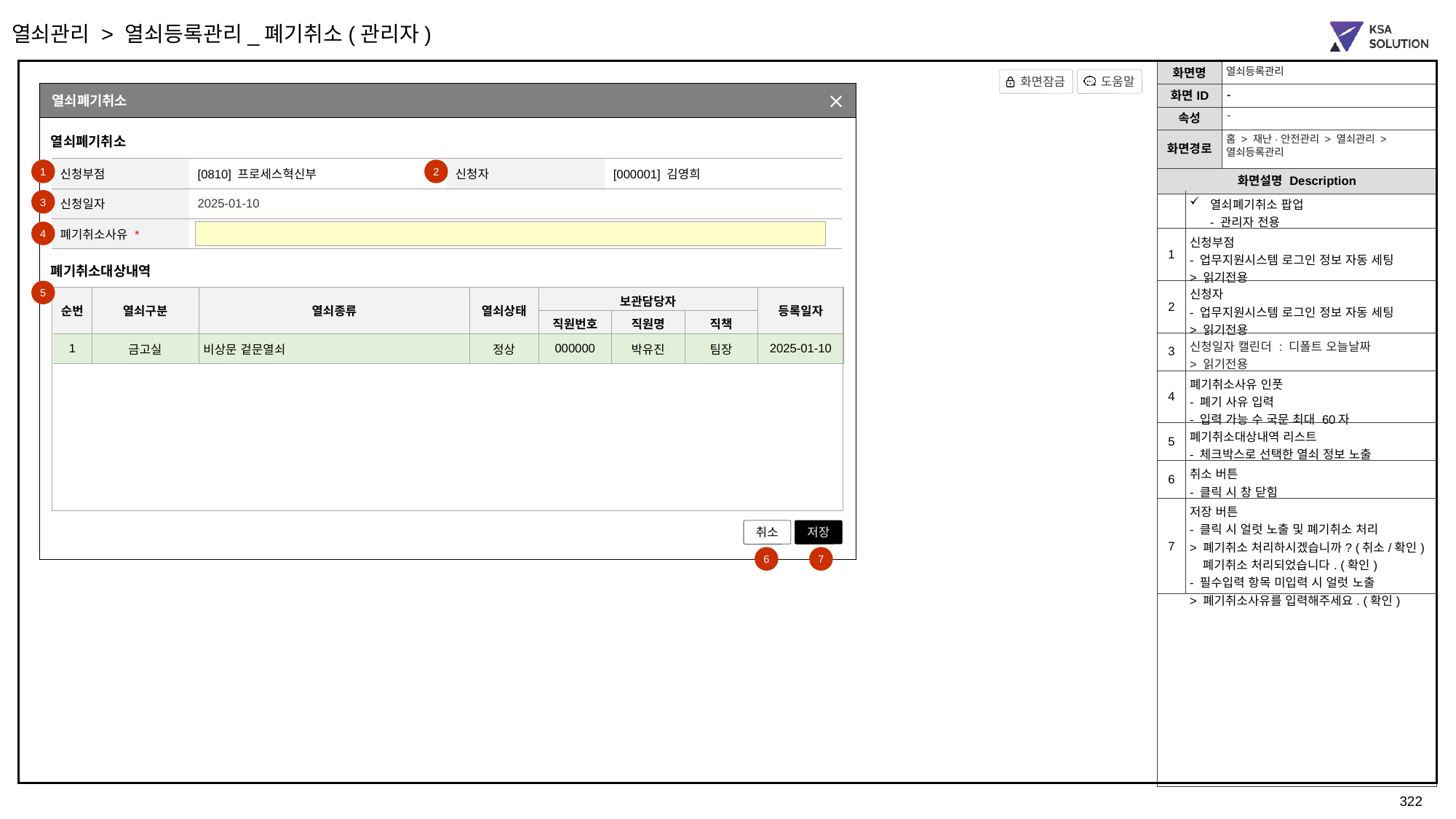

열쇠관리 > 열쇠등록관리_폐기취소(관리자)
열쇠등록관리
-

열쇠폐기취소

부점조회 팝업(팀 포함)
-
홈 > 재난·안전관리 > 열쇠관리 > 열쇠등록관리
열쇠폐기취소
| NO | 구분 | AS-IS | TO-BE 개선사항 |
| --- | --- | --- | --- |
|  | 열쇠폐기 시 주의문 노출 | - |  |
| 신청부점 | [0810] 프로세스혁신부 | 신청자 | [000001] 김영희 |
| --- | --- | --- | --- |
| 신청일자 | 2025-01-10 |  |  |
| 폐기취소사유 \* |  |  |  |
1
2
3
|  | 열쇠폐기취소 팝업 - 관리자 전용 |
| --- | --- |
| 1 | 신청부점 - 업무지원시스템 로그인 정보 자동 세팅 > 읽기전용 |
| 2 | 신청자 - 업무지원시스템 로그인 정보 자동 세팅 > 읽기전용 |
| 3 | 신청일자 캘린더 : 디폴트 오늘날짜 > 읽기전용 |
| 4 | 폐기취소사유 인풋 - 폐기 사유 입력 - 입력 가능 수 국문 최대 60자 |
| 5 | 폐기취소대상내역 리스트 - 체크박스로 선택한 열쇠 정보 노출 |
| 6 | 취소 버튼 - 클릭 시 창 닫힘 |
| 7 | 저장 버튼 - 클릭 시 얼럿 노출 및 폐기취소 처리 > 폐기취소 처리하시겠습니까? (취소/확인) 폐기취소 처리되었습니다. (확인) - 필수입력 항목 미입력 시 얼럿 노출 > 폐기취소사유를 입력해주세요. (확인) |
4

폐기취소대상내역
5

| 순번 | 열쇠구분 | 열쇠종류 | 열쇠상태 | 보관담당자 |  |  | 등록일자 |
| --- | --- | --- | --- | --- | --- | --- | --- |
|  |  |  |  | 직원번호 | 직원명 | 직책 |  |
| 1 | 금고실 | 비상문 겉문열쇠 | 정상 | 000000 | 박유진 | 팀장 | 2025-01-10 |
취소
저장
6
7
1. 버튼명 수정
- 결재요청 > 저장

2. 컬럼명 수정
- 상태 > 열쇠상태
[2025-07-07]
1. 폐기취소사유 드롭다운 삭제